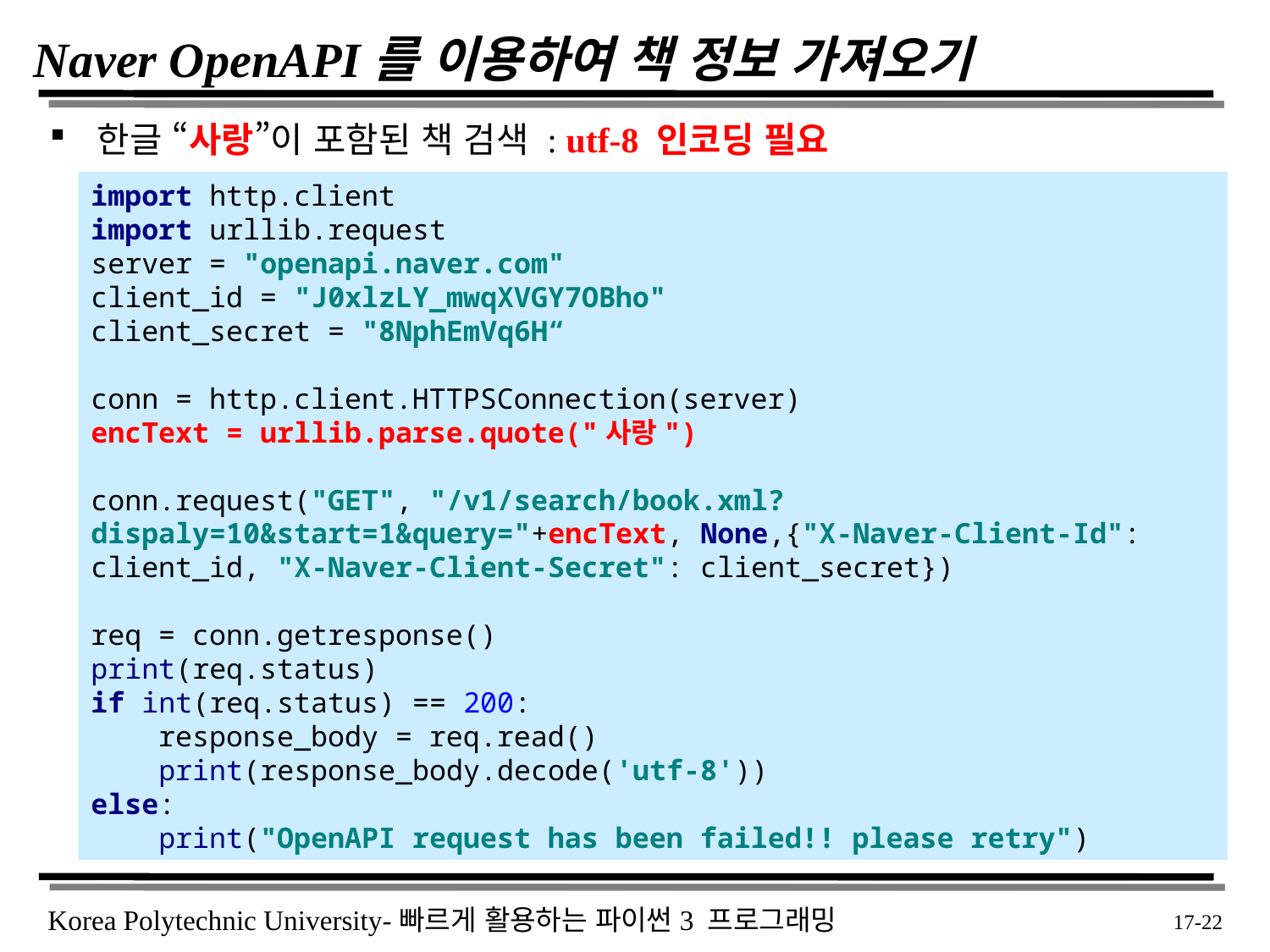

# Naver OpenAPI를 이용하여 책 정보 가져오기
한글 “사랑”이 포함된 책 검색 : utf-8 인코딩 필요

import http.client
import urllib.request
server = "openapi.naver.com"
client_id = "J0xlzLY_mwqXVGY7OBho"
client_secret = "8NphEmVq6H“
conn = http.client.HTTPSConnection(server)
encText = urllib.parse.quote("사랑")
conn.request("GET", "/v1/search/book.xml?dispaly=10&start=1&query="+encText, None,{"X-Naver-Client-Id": client_id, "X-Naver-Client-Secret": client_secret})
req = conn.getresponse()
print(req.status)
if int(req.status) == 200:
    response_body = req.read()
    print(response_body.decode('utf-8'))
else:
    print("OpenAPI request has been failed!! please retry")
 17-22